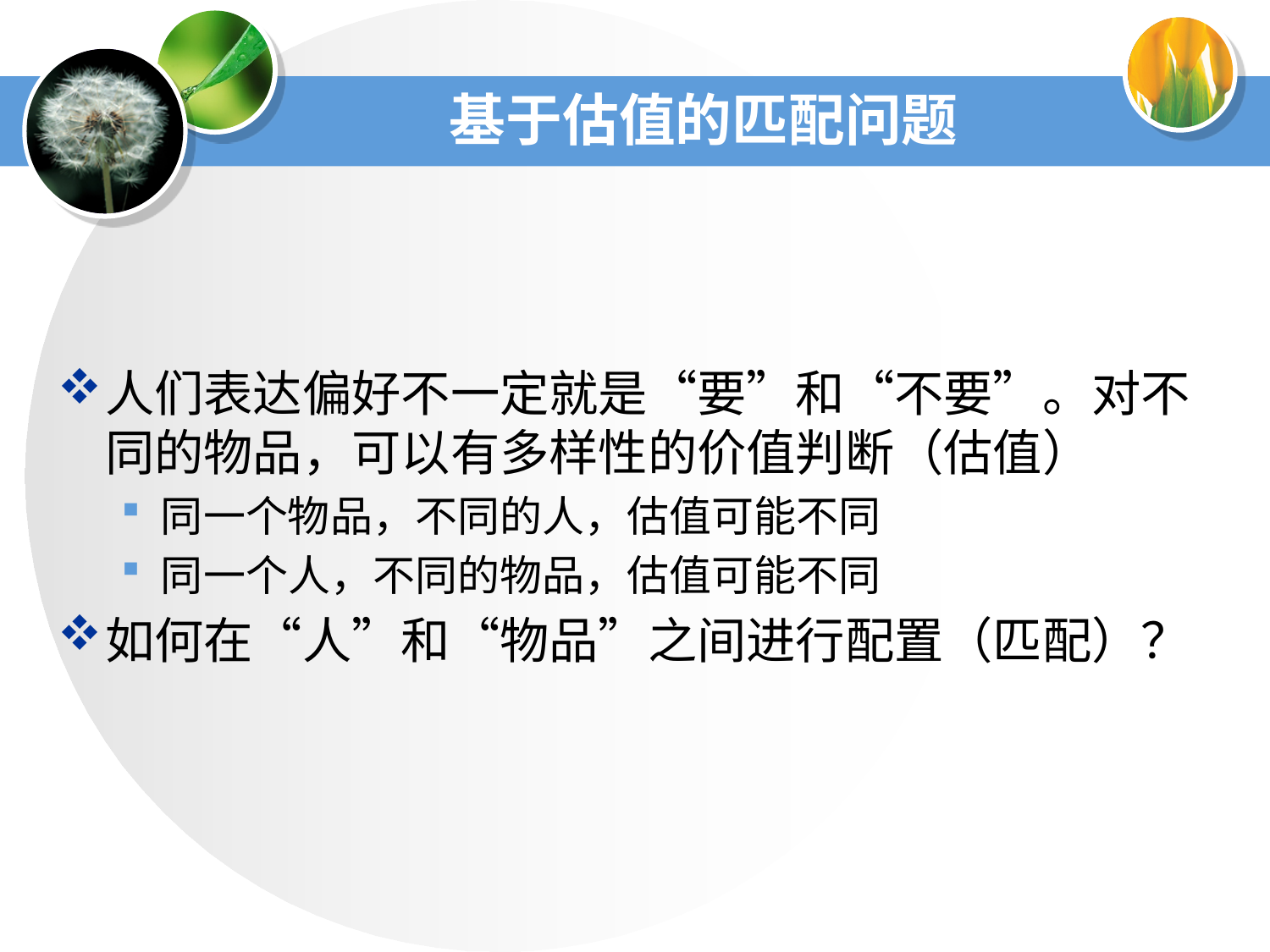

# 基于估值的匹配问题
人们表达偏好不一定就是“要”和“不要”。对不同的物品，可以有多样性的价值判断（估值）
同一个物品，不同的人，估值可能不同
同一个人，不同的物品，估值可能不同
如何在“人”和“物品”之间进行配置（匹配）？